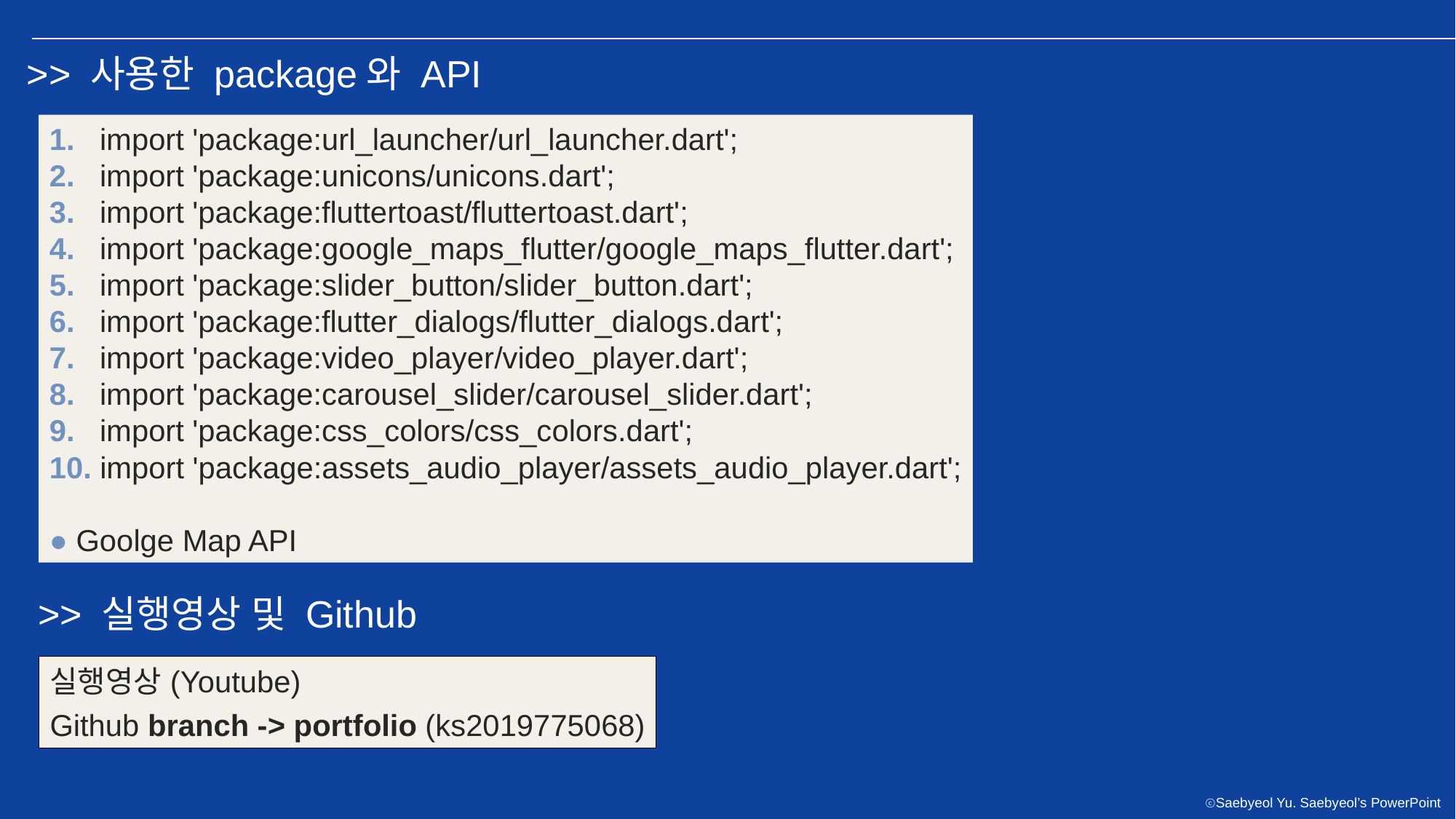

>> 사용한 package와 API
1.   import 'package:url_launcher/url_launcher.dart';
2.   import 'package:unicons/unicons.dart';
3.   import 'package:fluttertoast/fluttertoast.dart';
4.   import 'package:google_maps_flutter/google_maps_flutter.dart';
5.   import 'package:slider_button/slider_button.dart';
6.   import 'package:flutter_dialogs/flutter_dialogs.dart';
7.   import 'package:video_player/video_player.dart';
8.   import 'package:carousel_slider/carousel_slider.dart';
9.   import 'package:css_colors/css_colors.dart';
10. import 'package:assets_audio_player/assets_audio_player.dart';
● Goolge Map API
>> 실행영상 및 Github
실행영상 (Youtube)
Github branch -> portfolio (ks2019775068)